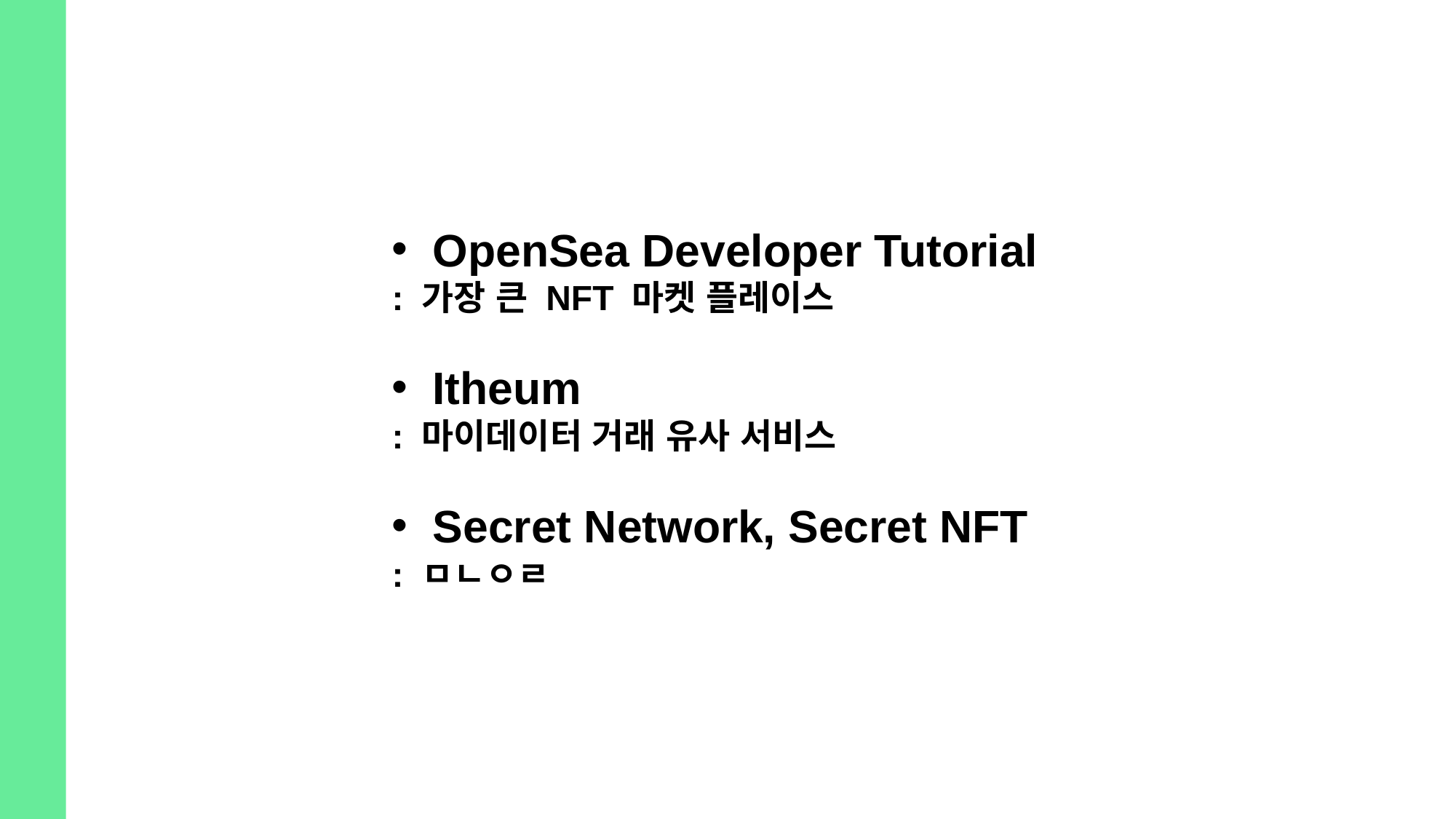

OpenSea Developer Tutorial
: 가장 큰 NFT 마켓 플레이스

Itheum
: 마이데이터 거래 유사 서비스

Secret Network, Secret NFT
: ㅁㄴㅇㄹ